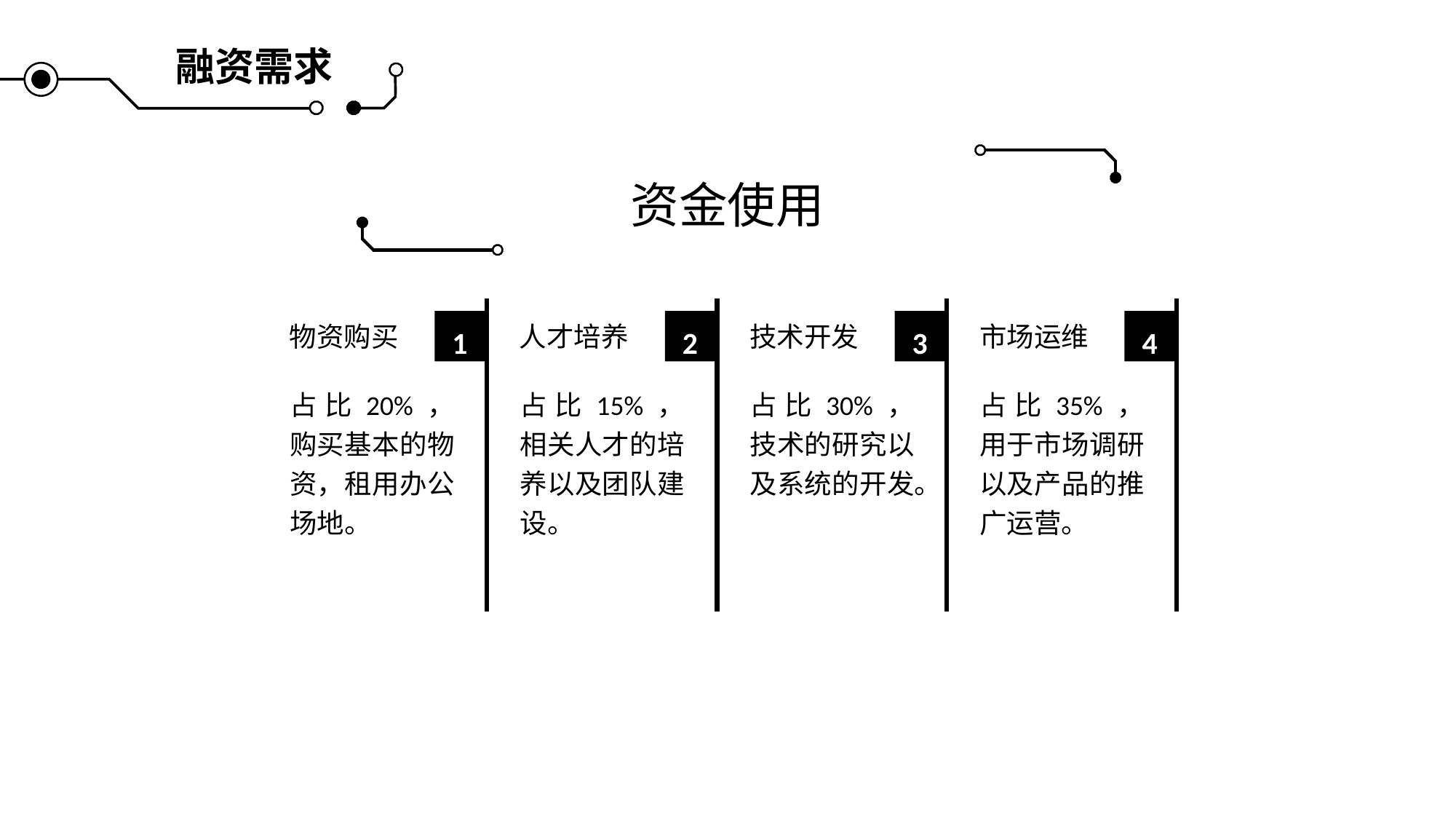

融资需求

资金使用

1
2
3
4
物资购买
人才培养
技术开发
市场运维
占比20%，购买基本的物资，租用办公场地。
占比15%，相关人才的培养以及团队建设。
占比30%，技术的研究以及系统的开发。
占比35%，用于市场调研以及产品的推广运营。